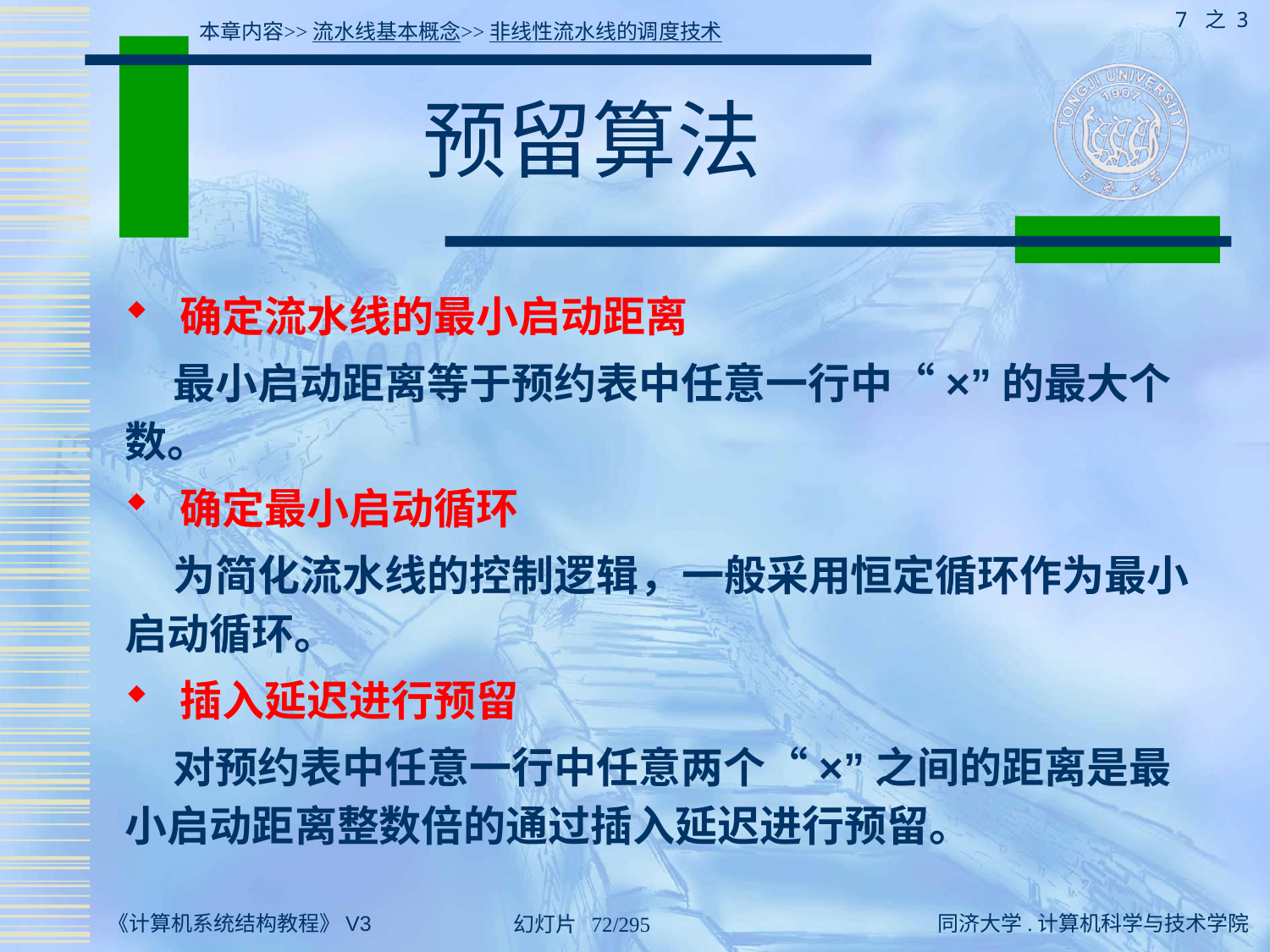

7 之 3
本章内容>>流水线基本概念>>非线性流水线的调度技术
# 预留算法
  确定流水线的最小启动距离
    最小启动距离等于预约表中任意一行中“×”的最大个数。
  确定最小启动循环
    为简化流水线的控制逻辑，一般采用恒定循环作为最小启动循环。
  插入延迟进行预留
    对预约表中任意一行中任意两个“×”之间的距离是最小启动距离整数倍的通过插入延迟进行预留。